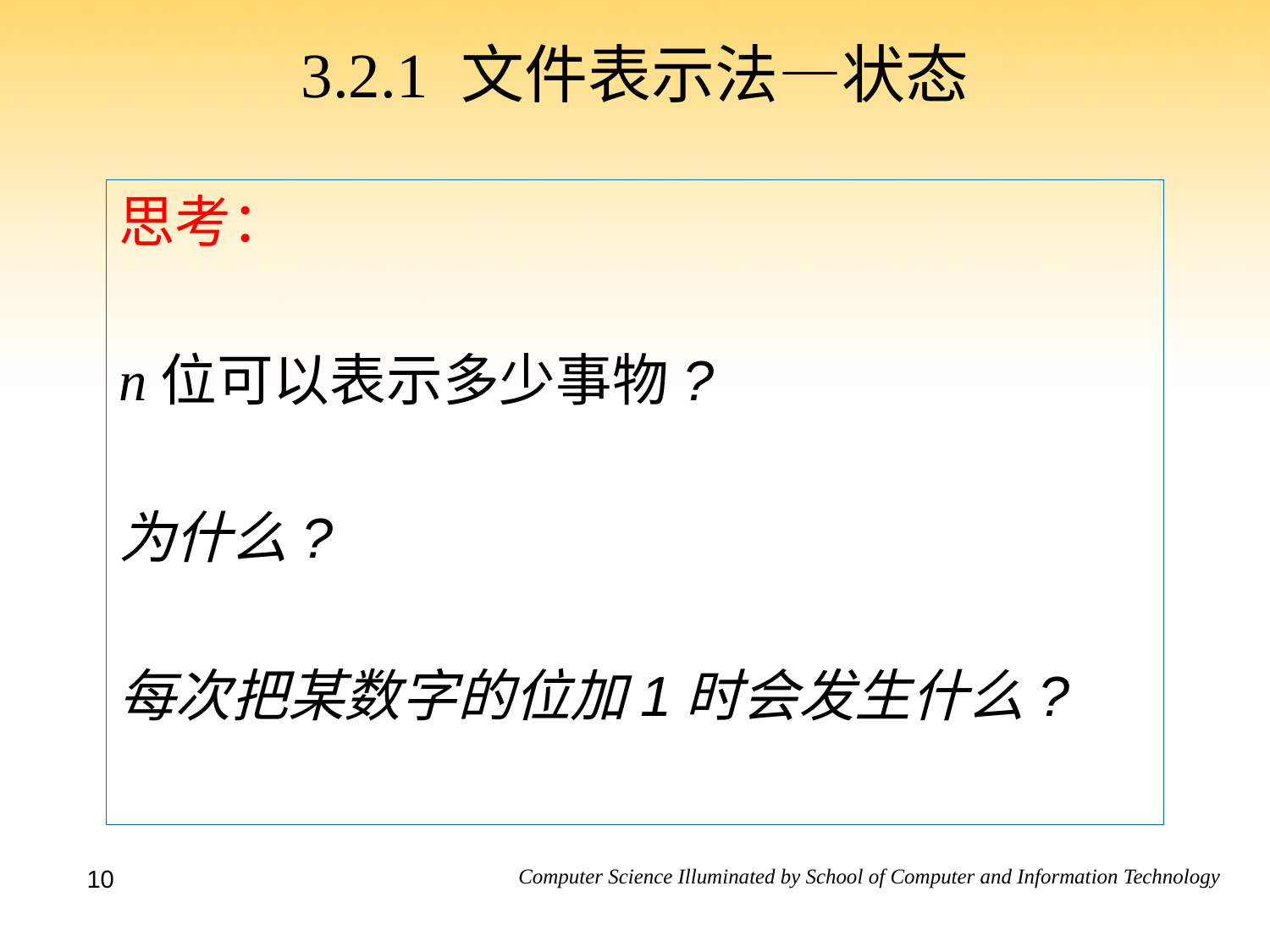

3.2.1 文件表示法—状态
思考：

n位可以表示多少事物?

为什么?

每次把某数字的位加1时会发生什么?

10